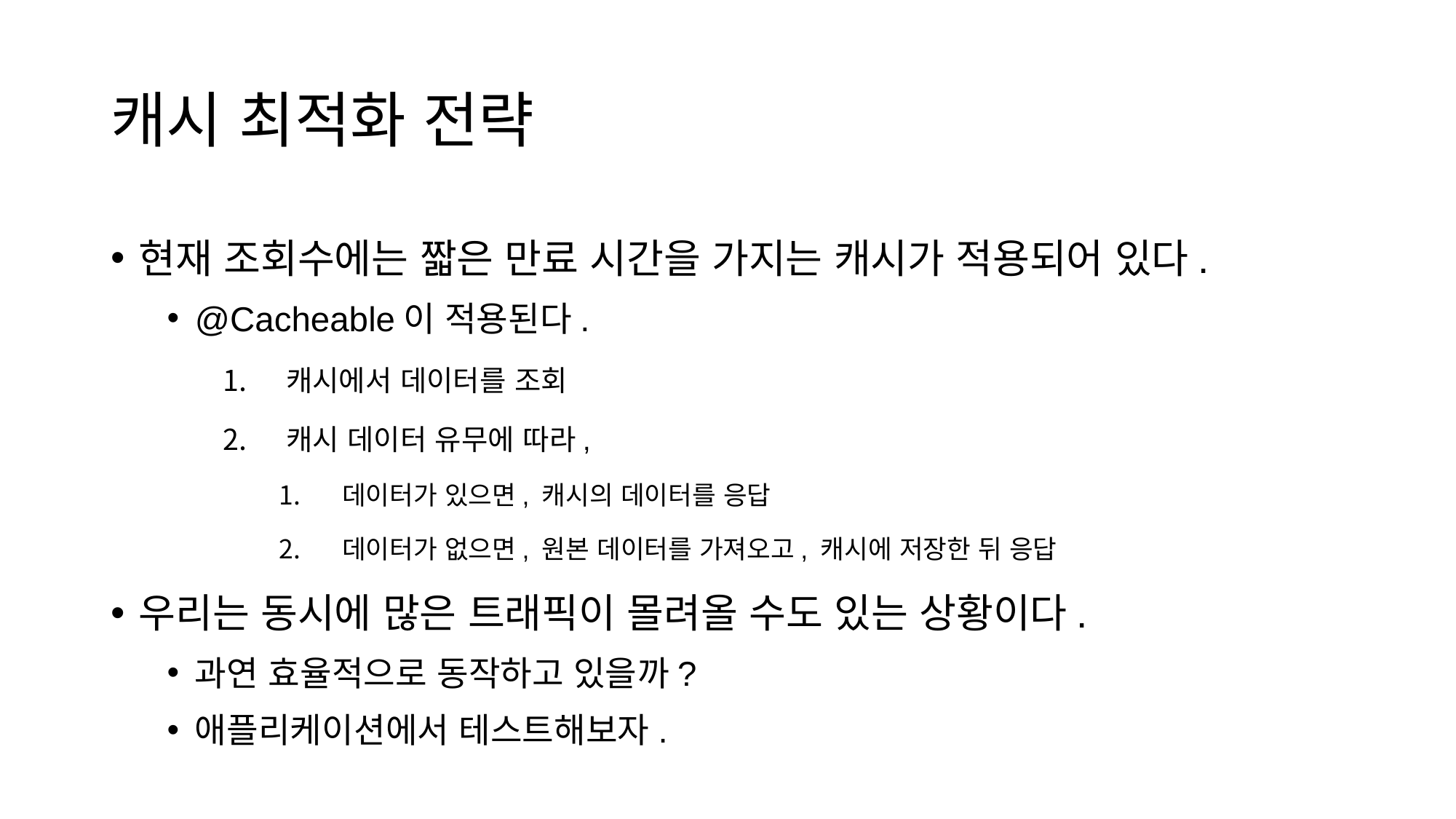

# 캐시 최적화 전략
현재 조회수에는 짧은 만료 시간을 가지는 캐시가 적용되어 있다.
@Cacheable이 적용된다.
캐시에서 데이터를 조회
캐시 데이터 유무에 따라,
데이터가 있으면, 캐시의 데이터를 응답
데이터가 없으면, 원본 데이터를 가져오고, 캐시에 저장한 뒤 응답
우리는 동시에 많은 트래픽이 몰려올 수도 있는 상황이다.
과연 효율적으로 동작하고 있을까?
애플리케이션에서 테스트해보자.